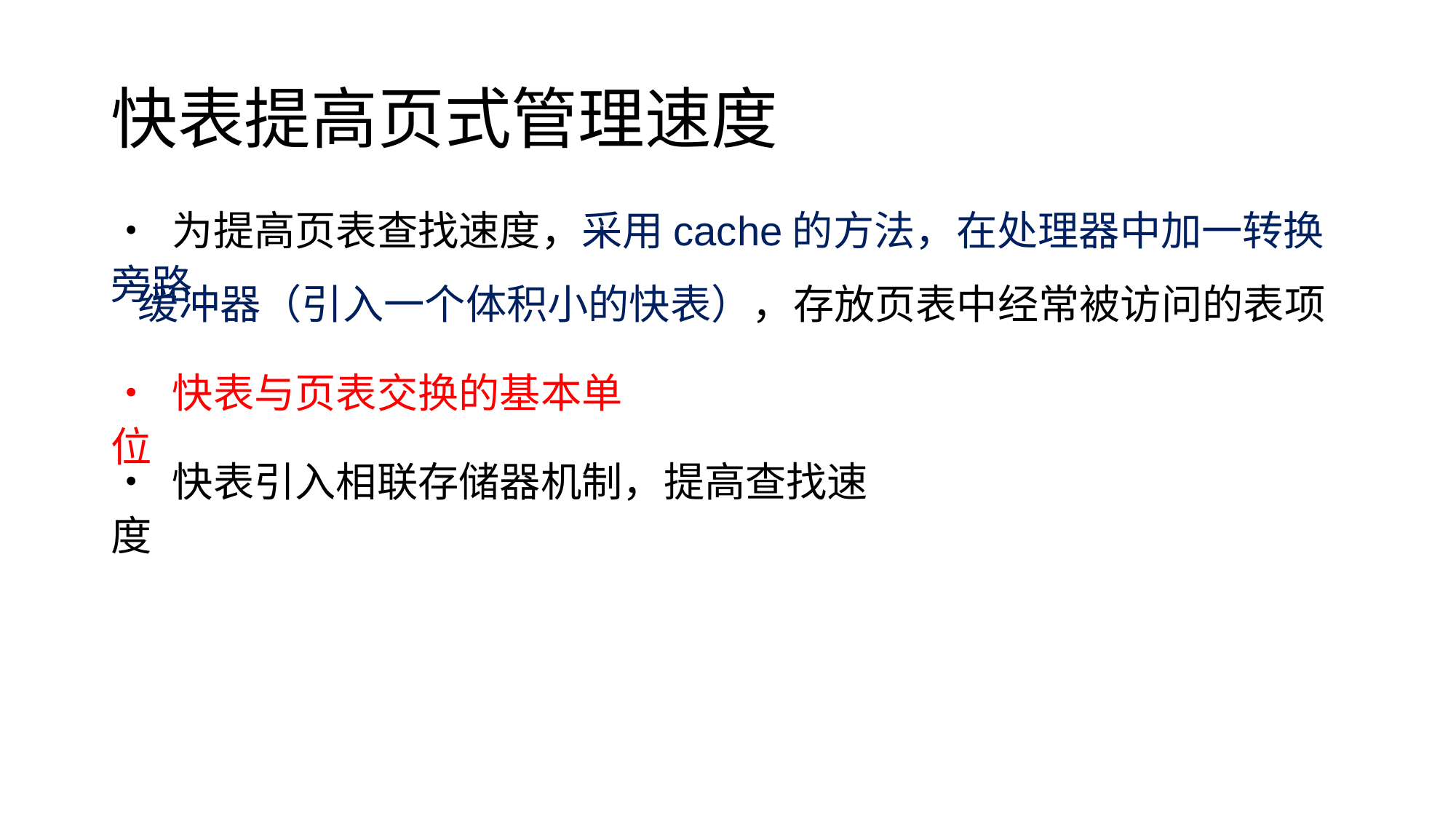

快表提高页式管理速度
• 为提高页表查找速度，采用cache的方法，在处理器中加一转换旁路
缓冲器（引入一个体积小的快表），存放页表中经常被访问的表项
• 快表与页表交换的基本单位
• 快表引入相联存储器机制，提高查找速度